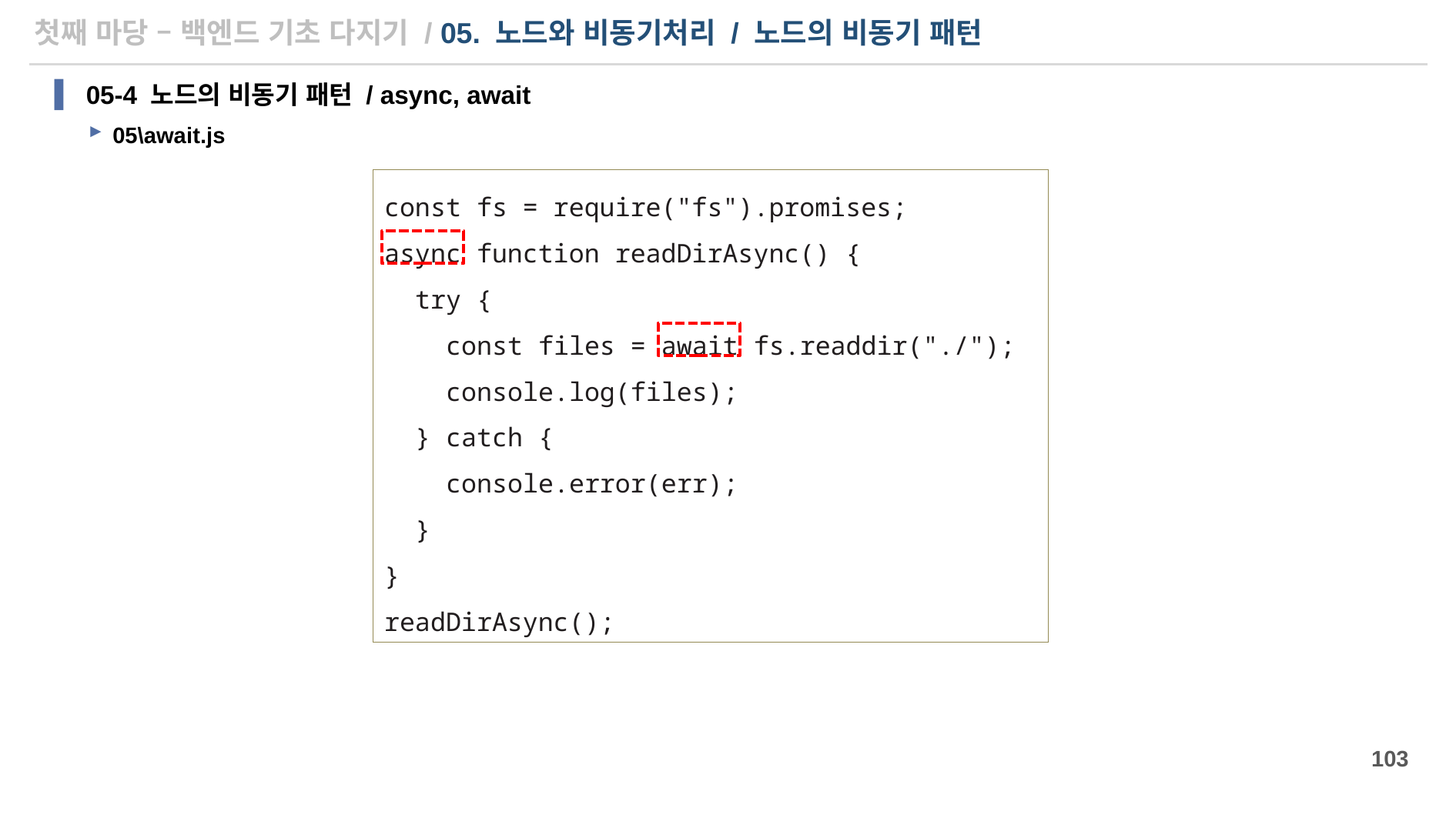

# 첫째 마당 – 백엔드 기초 다지기 / 05. 노드와 비동기처리 / 노드의 비동기 패턴
05-4 노드의 비동기 패턴 / async, await
05\await.js
const fs = require("fs").promises;
async function readDirAsync() {
  try {
    const files = await fs.readdir("./");
    console.log(files);
  } catch {
    console.error(err);
  }
}
readDirAsync();

103